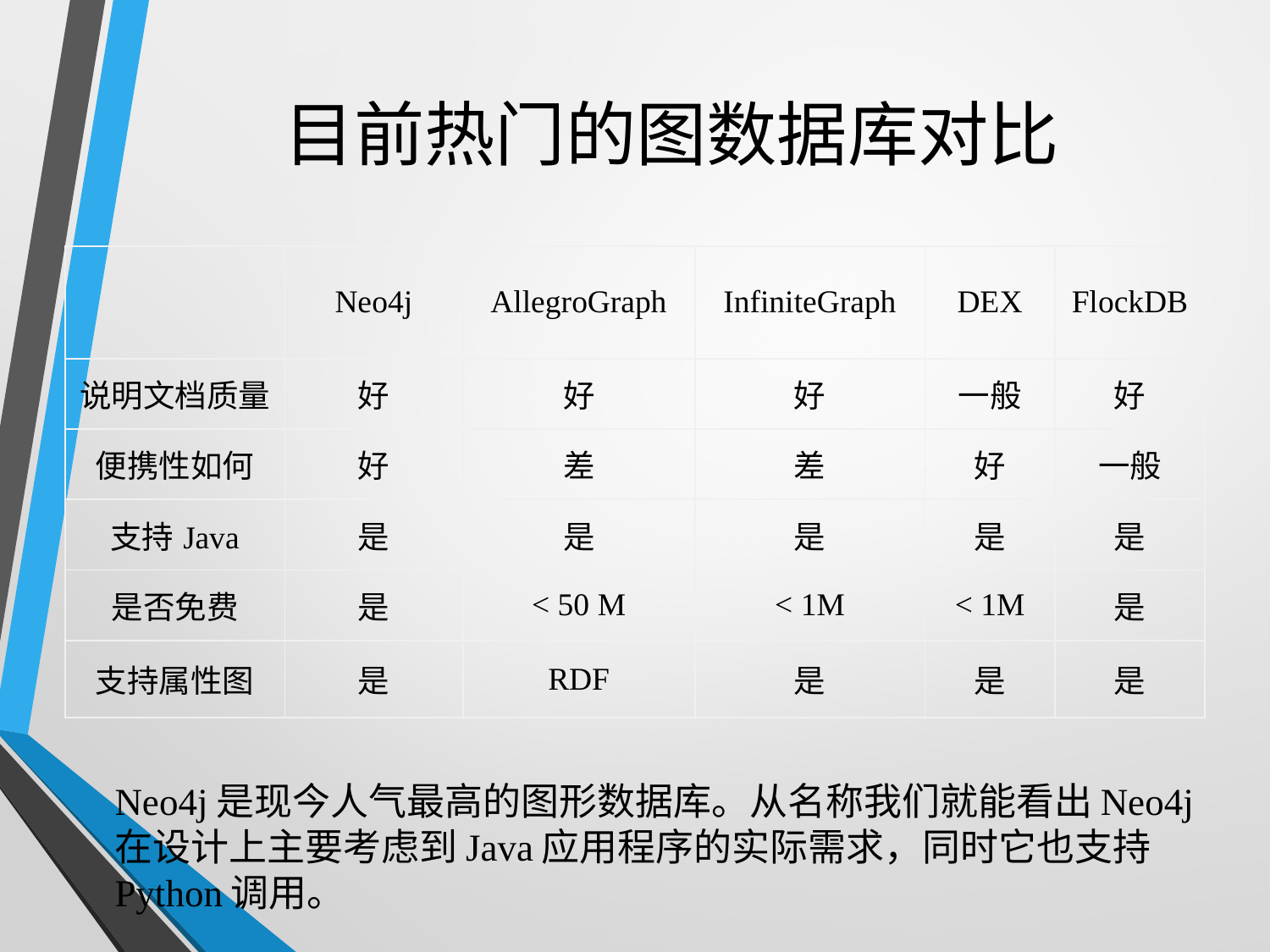

# 目前热门的图数据库对比
|  | Neo4j | AllegroGraph | InfiniteGraph | DEX | FlockDB |
| --- | --- | --- | --- | --- | --- |
| 说明文档质量 | 好 | 好 | 好 | 一般 | 好 |
| 便携性如何 | 好 | 差 | 差 | 好 | 一般 |
| 支持Java | 是 | 是 | 是 | 是 | 是 |
| 是否免费 | 是 | < 50 M | < 1M | < 1M | 是 |
| 支持属性图 | 是 | RDF | 是 | 是 | 是 |

Neo4j是现今人气最高的图形数据库。从名称我们就能看出Neo4j在设计上主要考虑到Java应用程序的实际需求，同时它也支持Python调用。